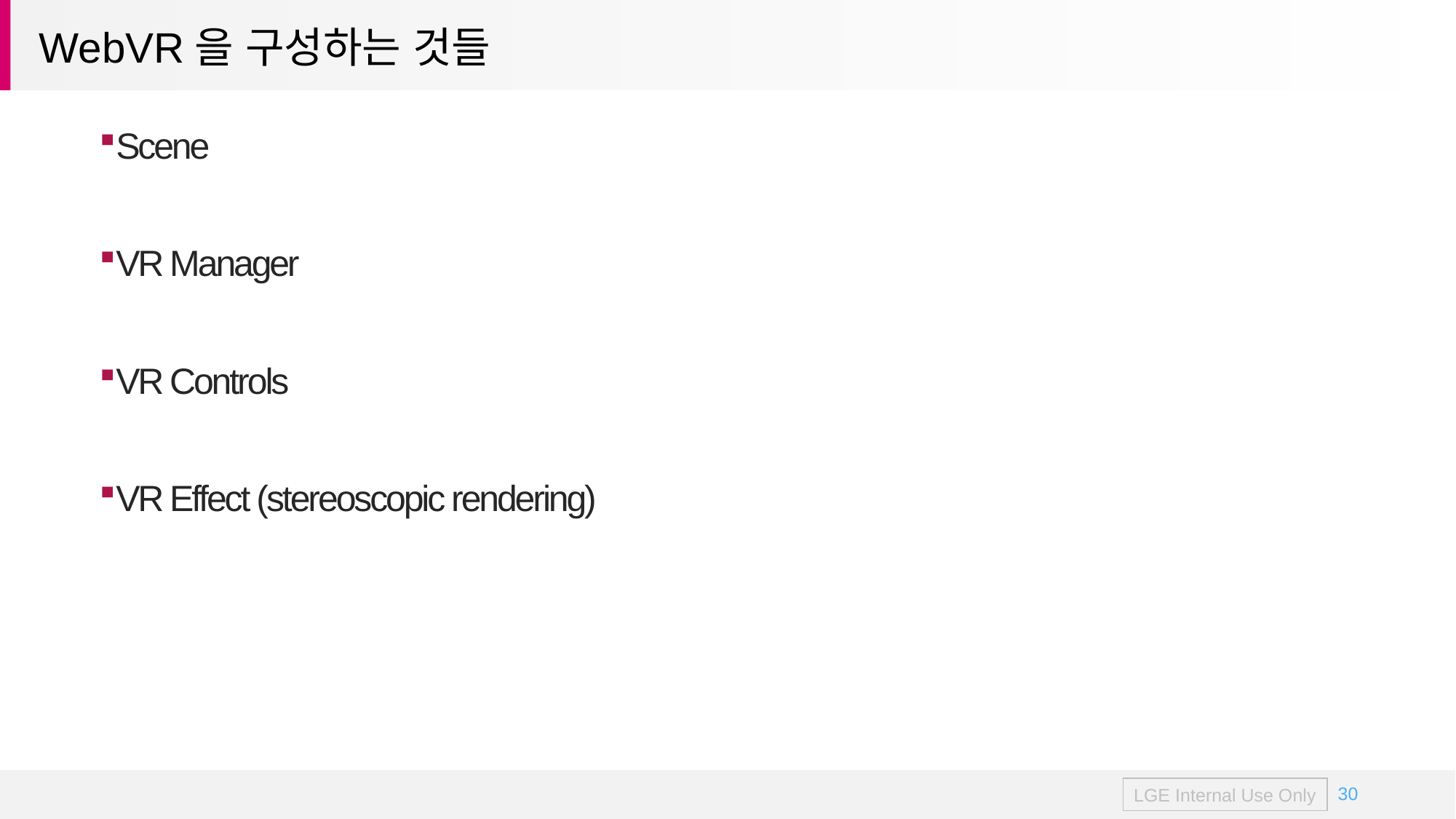

# WebVR을 구성하는 것들
Scene

VR Manager

VR Controls

VR Effect (stereoscopic rendering)